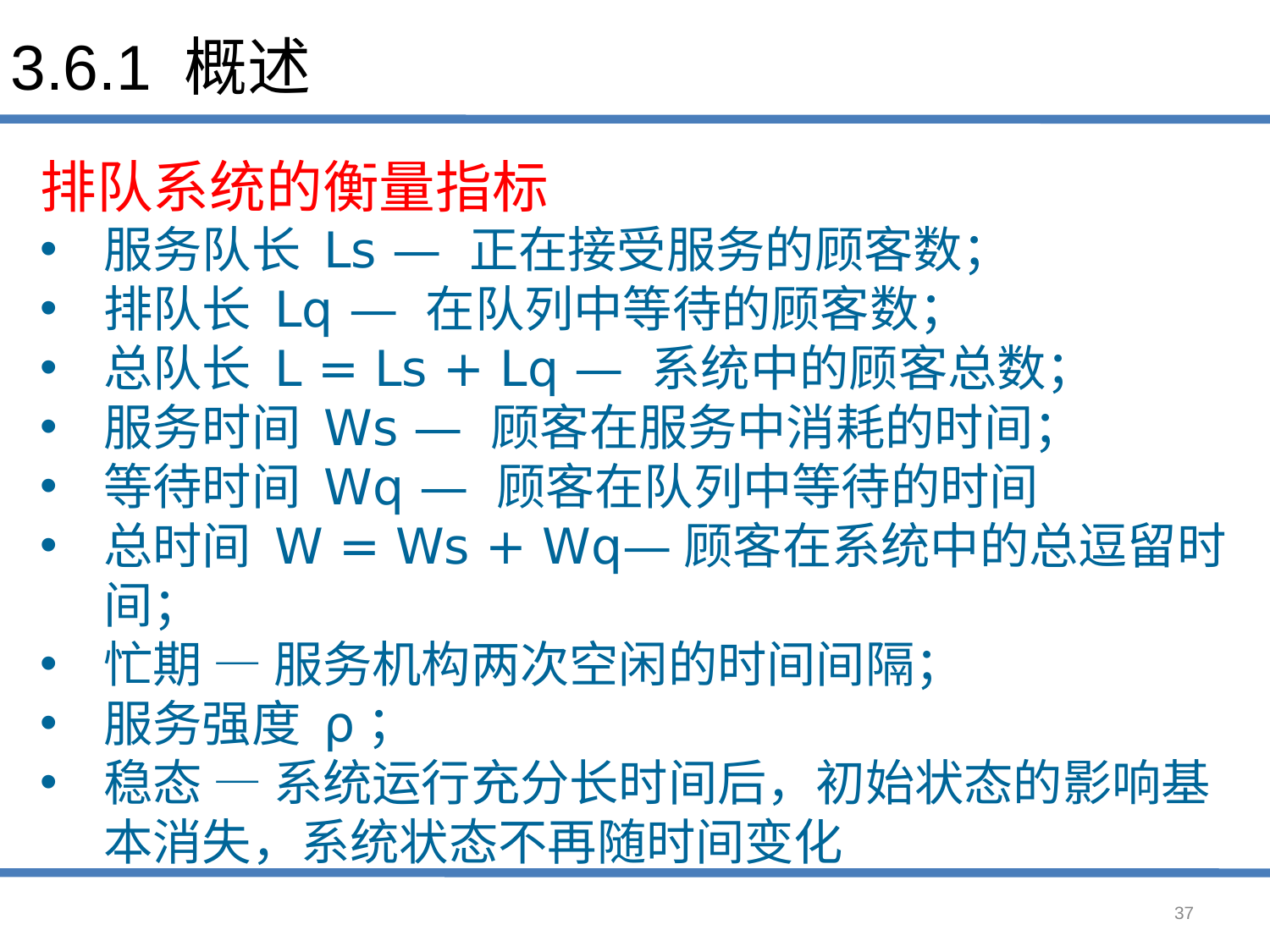

# 3.6.1 概述
排队系统的衡量指标
服务队长 Ls — 正在接受服务的顾客数；
排队长 Lq — 在队列中等待的顾客数；
总队长 L = Ls + Lq — 系统中的顾客总数；
服务时间 Ws — 顾客在服务中消耗的时间；
等待时间 Wq — 顾客在队列中等待的时间
总时间 W = Ws + Wq—顾客在系统中的总逗留时间；
忙期 — 服务机构两次空闲的时间间隔；
服务强度 ρ；
稳态 — 系统运行充分长时间后，初始状态的影响基本消失，系统状态不再随时间变化
37